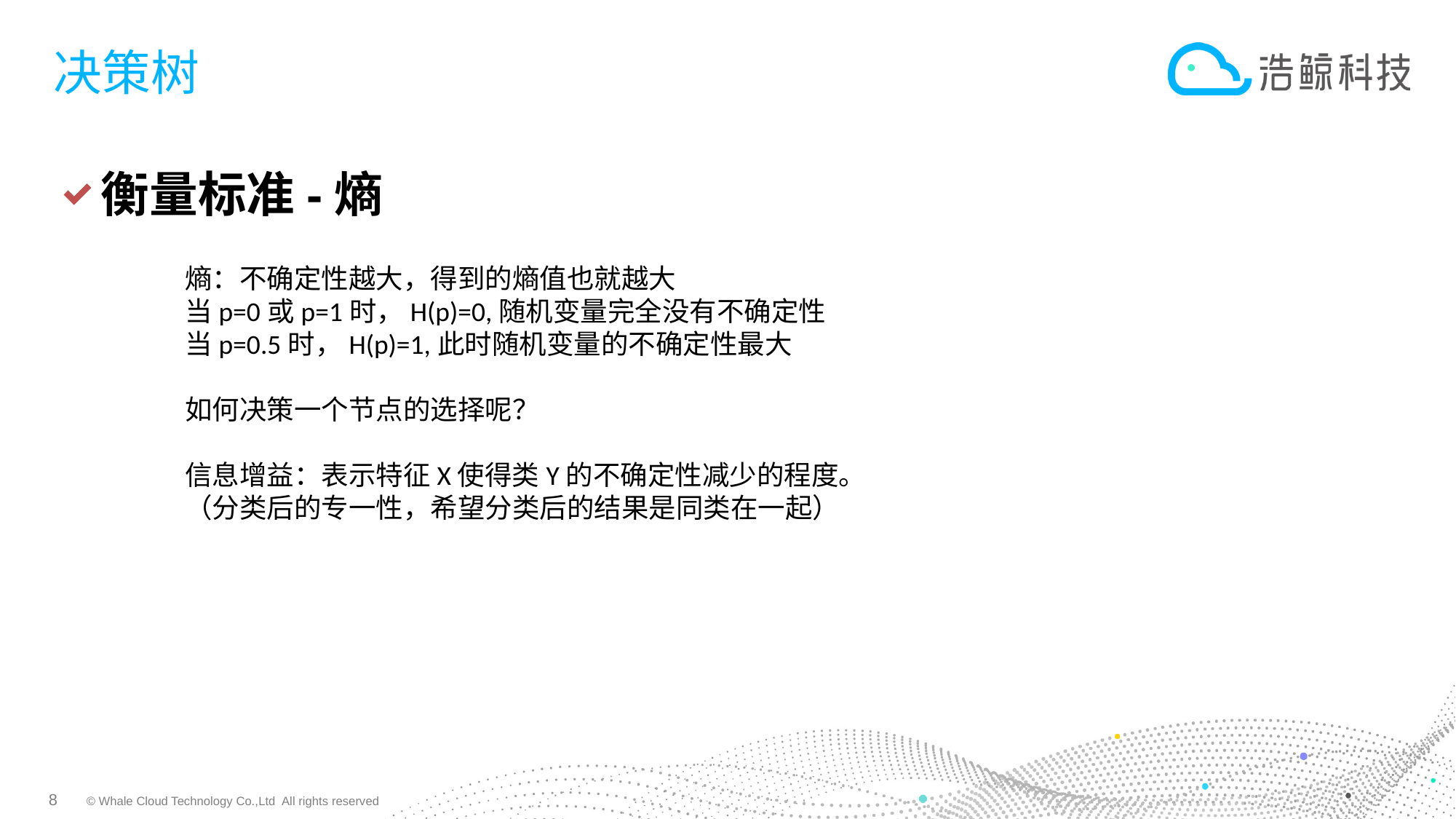

# 决策树

衡量标准-熵

熵：不确定性越大，得到的熵值也就越大
当p=0或p=1时，H(p)=0,随机变量完全没有不确定性
当p=0.5时，H(p)=1,此时随机变量的不确定性最大

如何决策一个节点的选择呢？

信息增益：表示特征X使得类Y的不确定性减少的程度。
（分类后的专一性，希望分类后的结果是同类在一起）